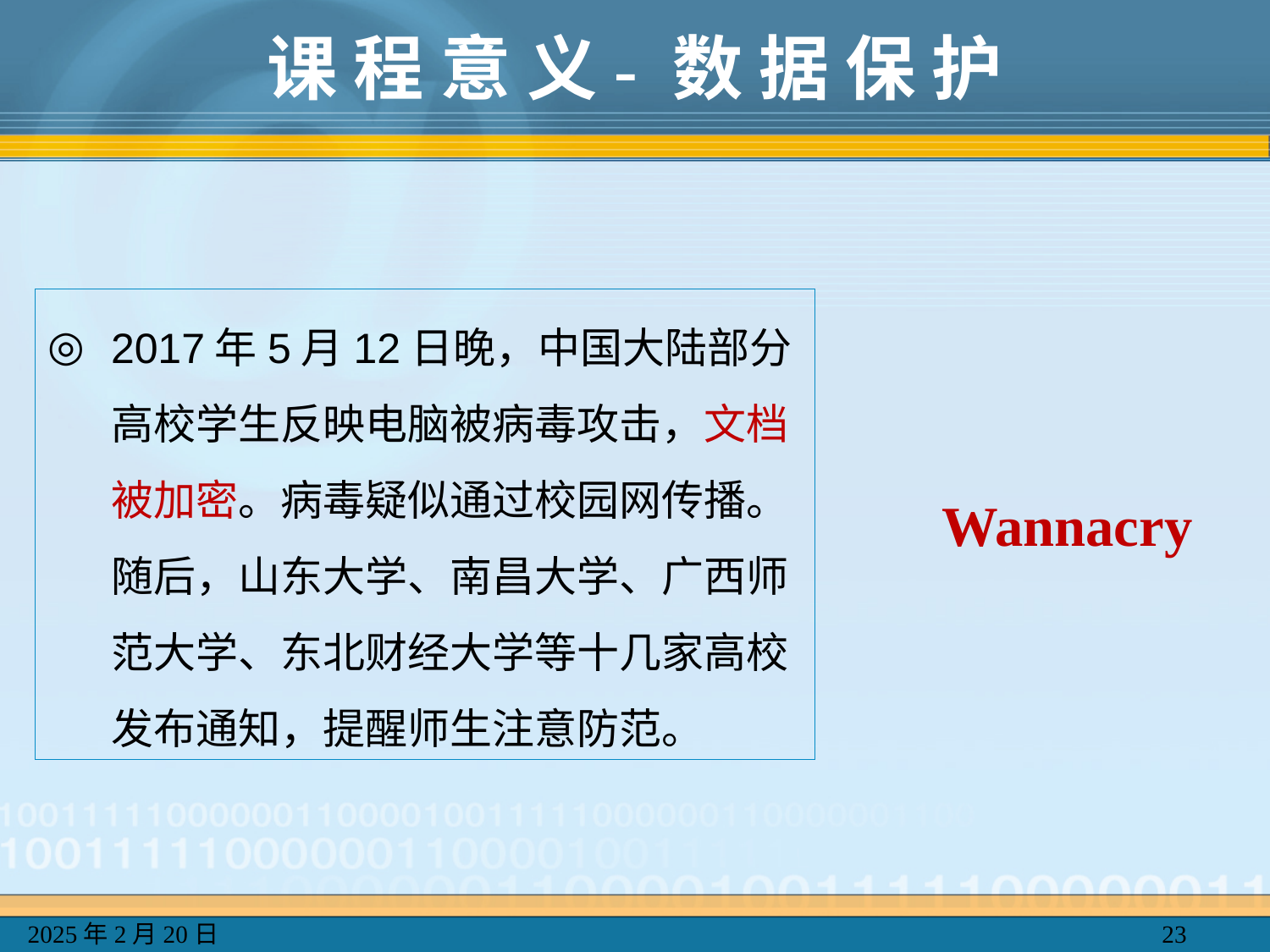

# 课 程 意 义- 数 据 保 护
2017年5月12日晚，中国大陆部分高校学生反映电脑被病毒攻击，文档被加密。病毒疑似通过校园网传播。随后，山东大学、南昌大学、广西师范大学、东北财经大学等十几家高校发布通知，提醒师生注意防范。
Wannacry
2025年2月20日
23